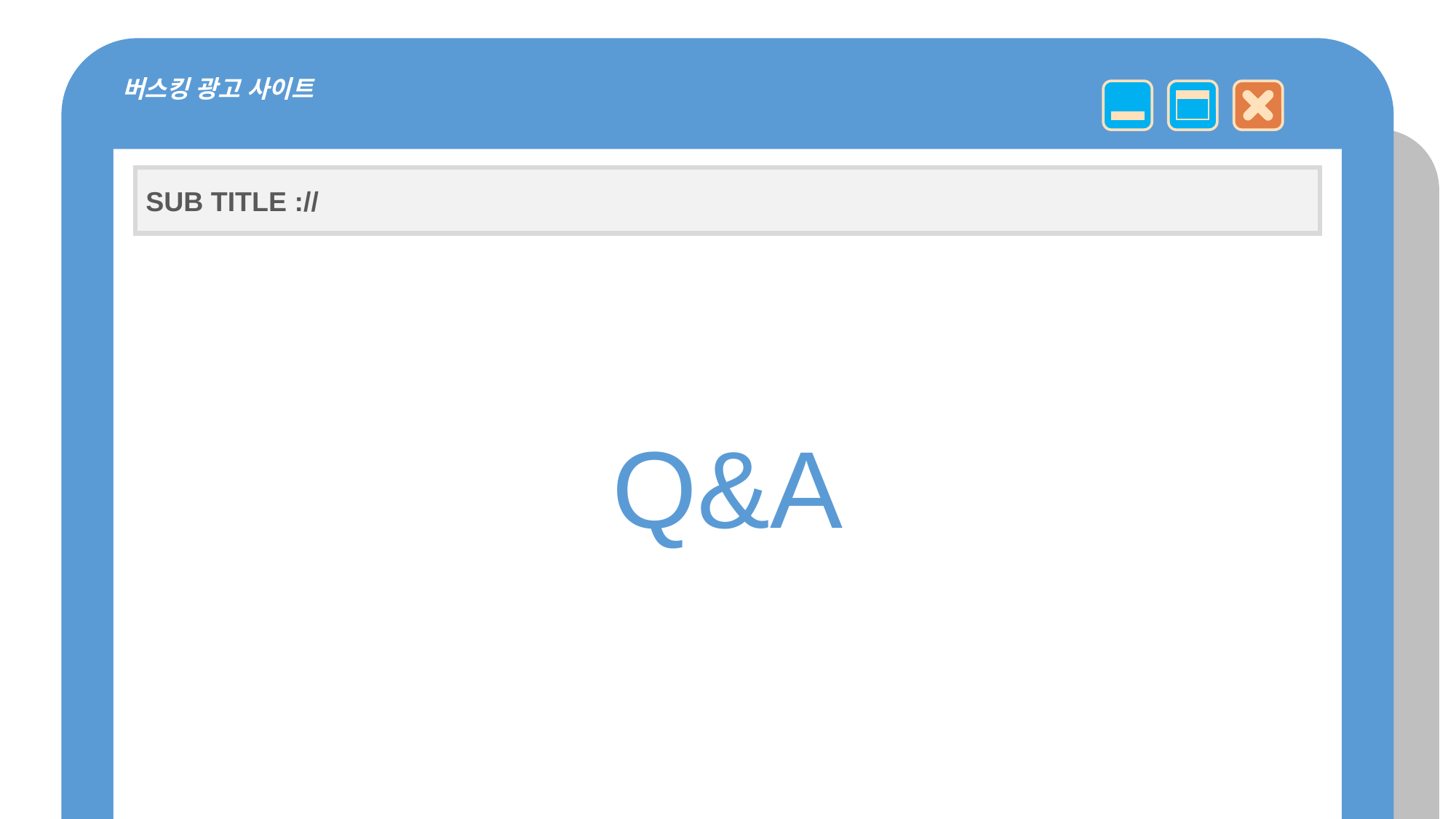

버스킹 광고 사이트

Q&A
SUB TITLE ://